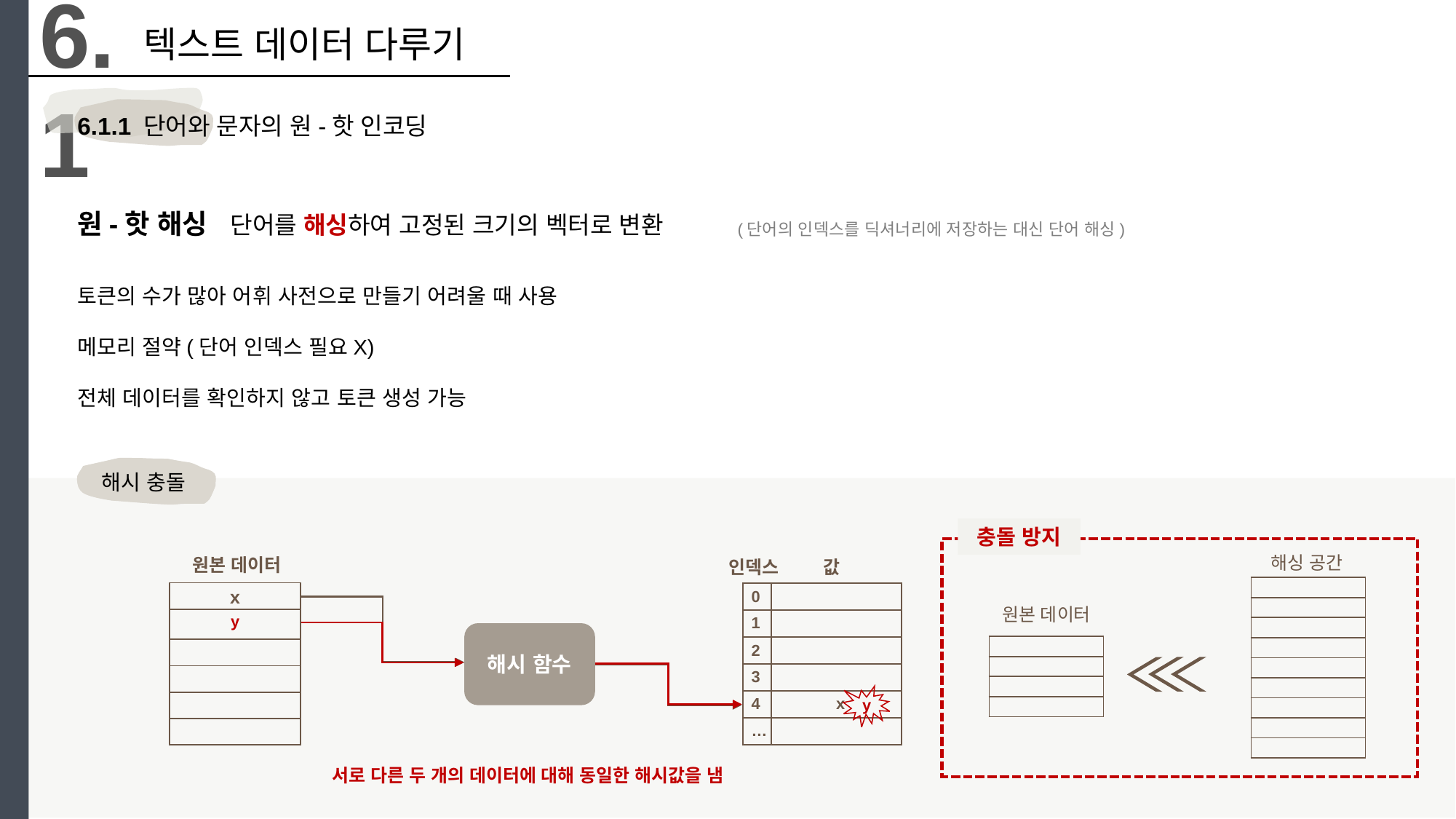

6.1
텍스트 데이터 다루기

6.1.1 단어와 문자의 원-핫 인코딩

원-핫 해싱   단어를 해싱하여 고정된 크기의 벡터로 변환
(단어의 인덱스를 딕셔너리에 저장하는 대신 단어 해싱)
토큰의 수가 많아 어휘 사전으로 만들기 어려울 때 사용
메모리 절약(단어 인덱스 필요X)
전체 데이터를 확인하지 않고 토큰 생성 가능

 해싱?

해시 충돌

충돌 방지

해싱 공간
원본 데이터
값
인덱스
|  |
| --- |
|  |
|  |
|  |
|  |
|  |
|  |
|  |
|  |
| x |
| --- |
|  |
|  |
|  |
|  |
|  |
| 0 |  |
| --- | --- |
| 1 |  |
| 2 |  |
| 3 |  |
| 4 | x |
| … |  |
해시 함수
원본 데이터
y
|  |
| --- |
|  |
|  |
|  |

y
서로 다른 두 개의 데이터에 대해 동일한 해시값을 냄